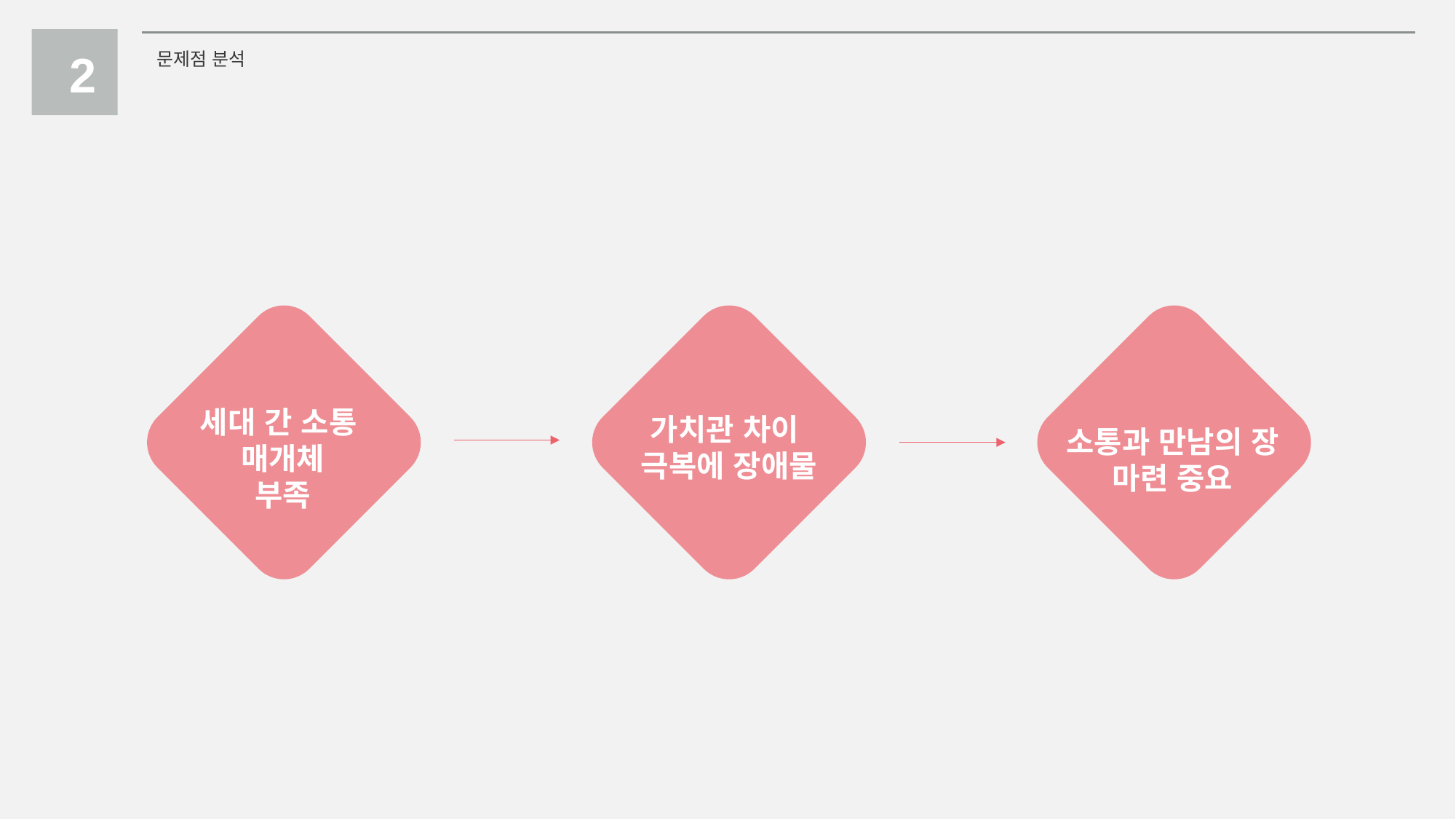

2
문제점 분석

세대 간 소통
매개체
부족
가치관 차이
극복에 장애물
소통과 만남의 장
마련 중요